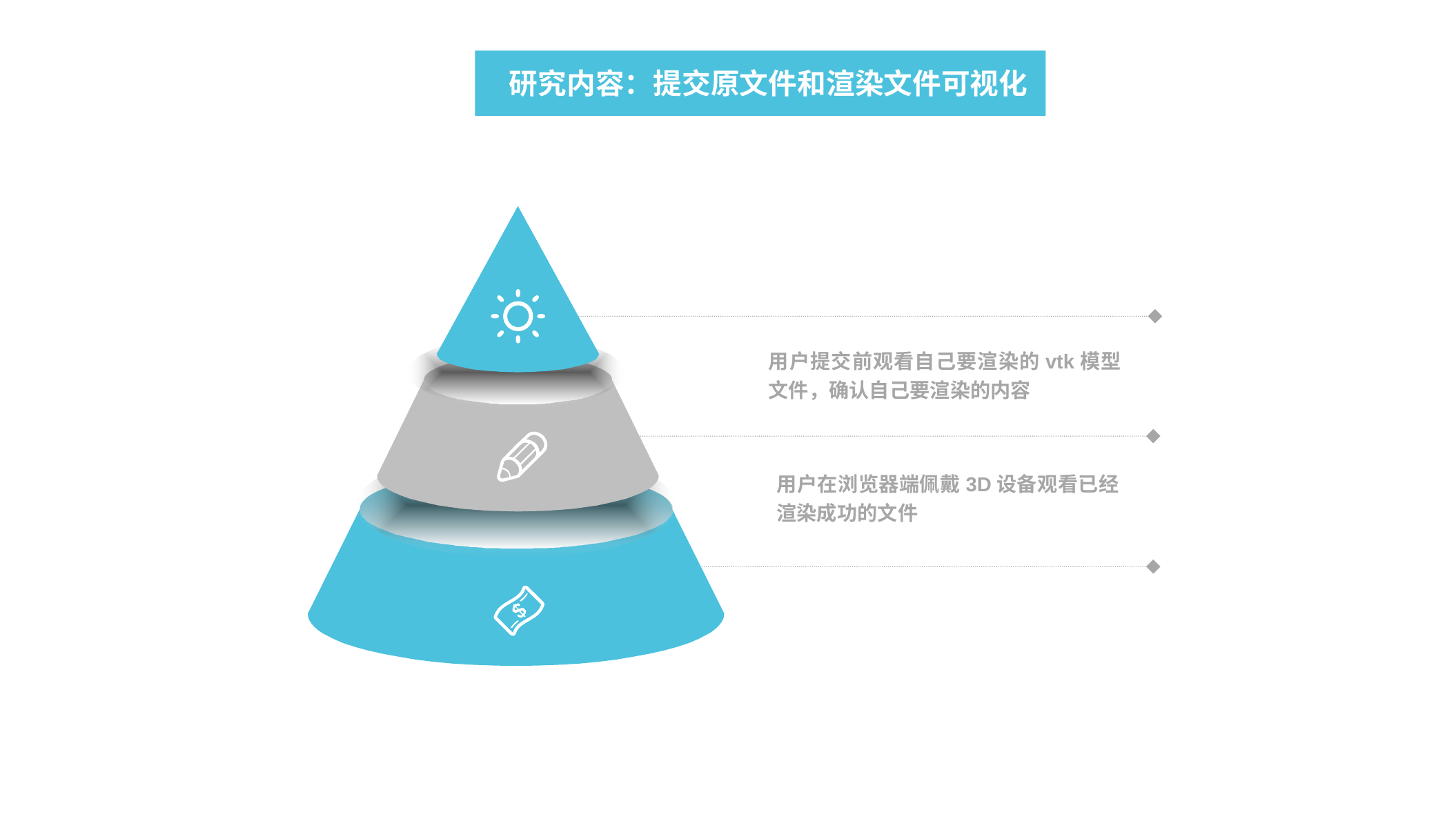

研究内容：提交原文件和渲染文件可视化

用户提交前观看自己要渲染的vtk模型文件，确认自己要渲染的内容

用户在浏览器端佩戴3D设备观看已经渲染成功的文件